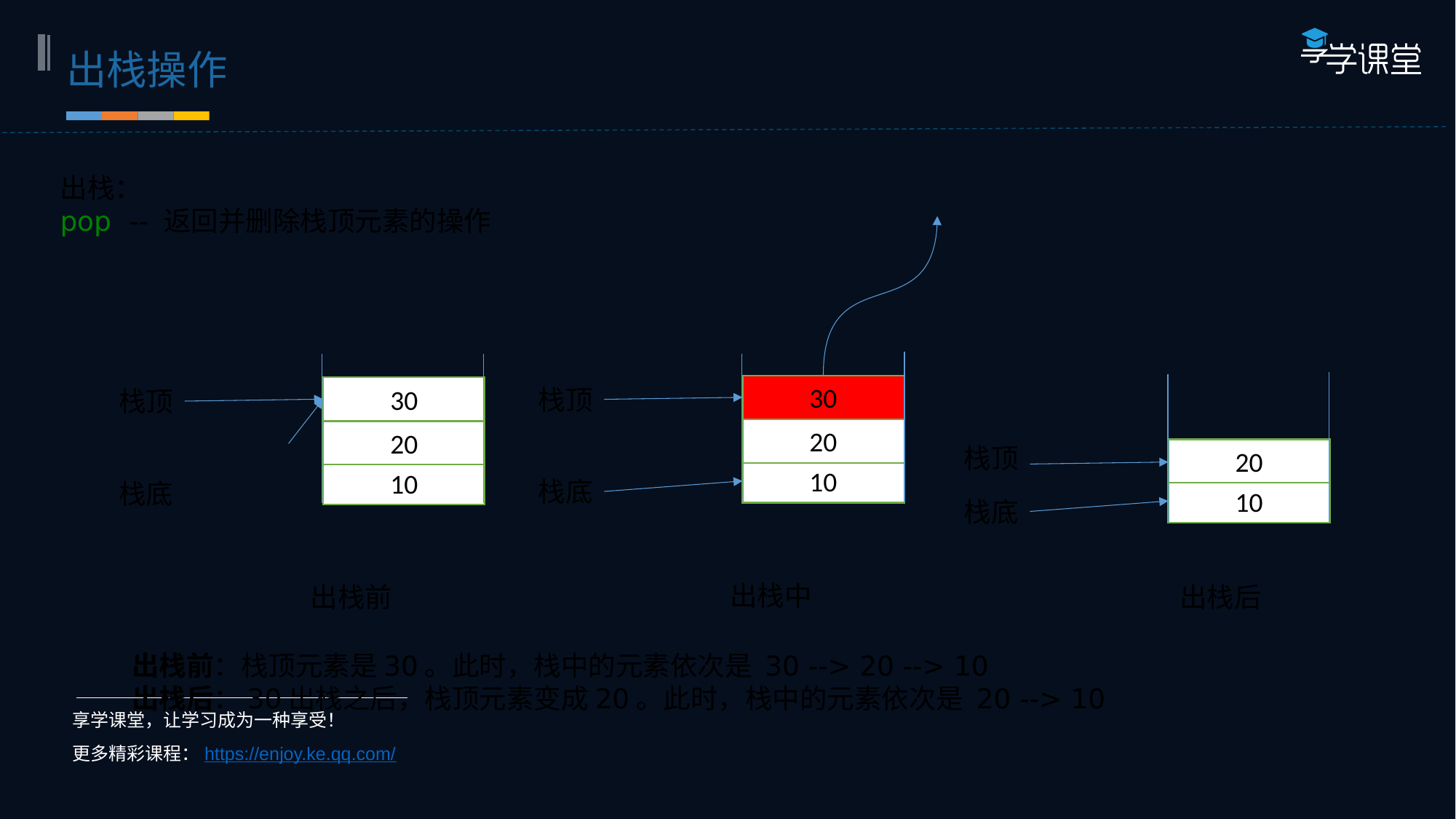

出栈操作

出栈：
pop  -- 返回并删除栈顶元素的操作
30
栈顶
30
栈顶
20
20
栈顶
20
10
10
栈底
栈底
10
栈底
出栈中
出栈前
出栈后
出栈前：栈顶元素是30。此时，栈中的元素依次是 30 --> 20 --> 10 
出栈后：30出栈之后，栈顶元素变成20。此时，栈中的元素依次是 20 --> 10